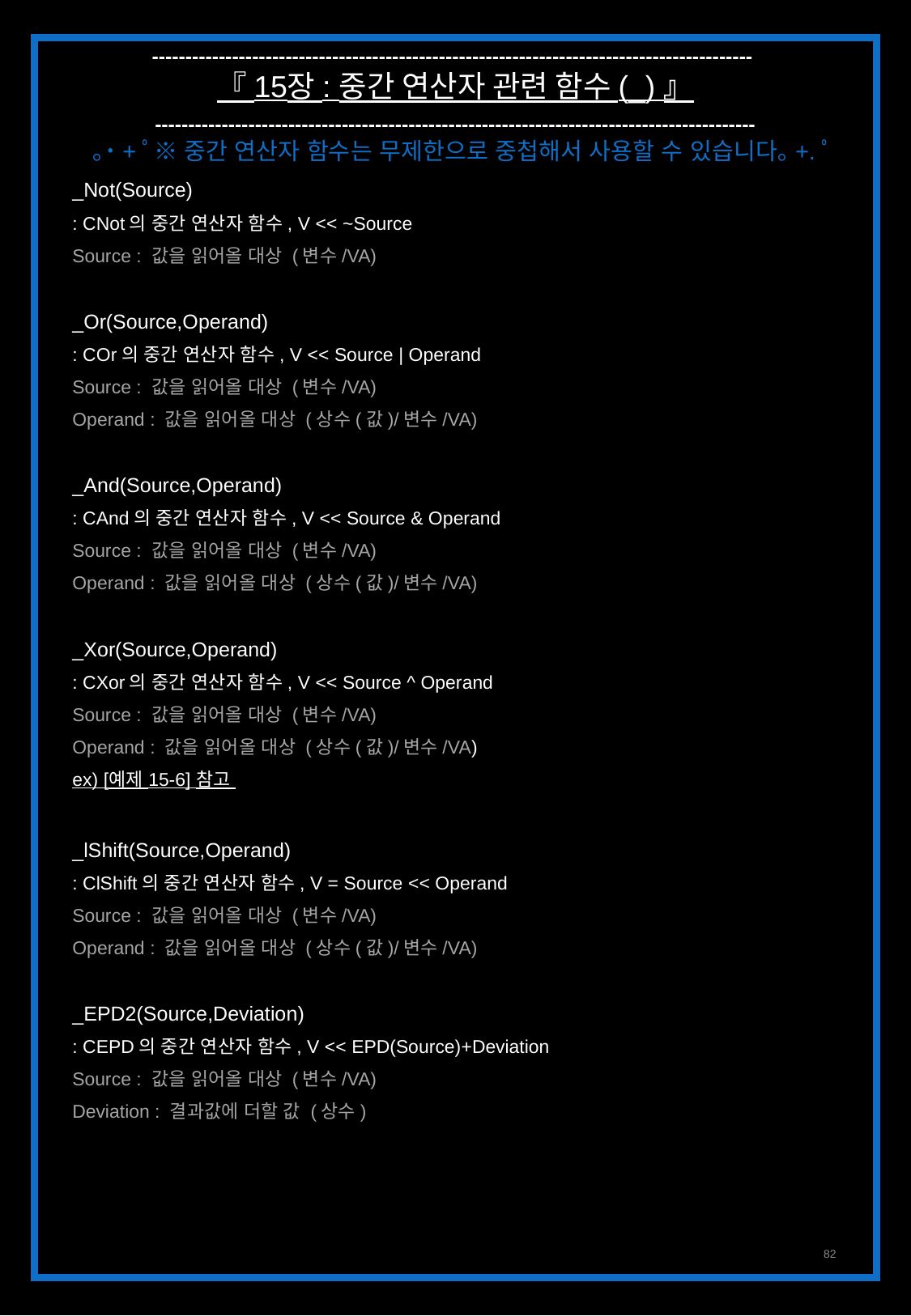

------------------------------------------------------------------------------------------
『 15장 : 중간 연산자 관련 함수 (_) 』
------------------------------------------------------------------------------------------

｡˙+ﾟ※ 중간 연산자 함수는 무제한으로 중첩해서 사용할 수 있습니다｡+.ﾟ
_Not(Source)
: CNot의 중간 연산자 함수, V << ~Source
Source : 값을 읽어올 대상 (변수/VA)

_Or(Source,Operand)
: COr의 중간 연산자 함수, V << Source | Operand
Source : 값을 읽어올 대상 (변수/VA)
Operand : 값을 읽어올 대상 (상수(값)/변수/VA)

_And(Source,Operand)
: CAnd의 중간 연산자 함수, V << Source & Operand
Source : 값을 읽어올 대상 (변수/VA)
Operand : 값을 읽어올 대상 (상수(값)/변수/VA)

_Xor(Source,Operand)
: CXor의 중간 연산자 함수, V << Source ^ Operand
Source : 값을 읽어올 대상 (변수/VA)
Operand : 값을 읽어올 대상 (상수(값)/변수/VA)
ex) [예제 15-6] 참고

_lShift(Source,Operand)
: ClShift의 중간 연산자 함수, V = Source << Operand
Source : 값을 읽어올 대상 (변수/VA)
Operand : 값을 읽어올 대상 (상수(값)/변수/VA)

_EPD2(Source,Deviation)
: CEPD의 중간 연산자 함수, V << EPD(Source)+Deviation
Source : 값을 읽어올 대상 (변수/VA)
Deviation : 결과값에 더할 값 (상수)
82